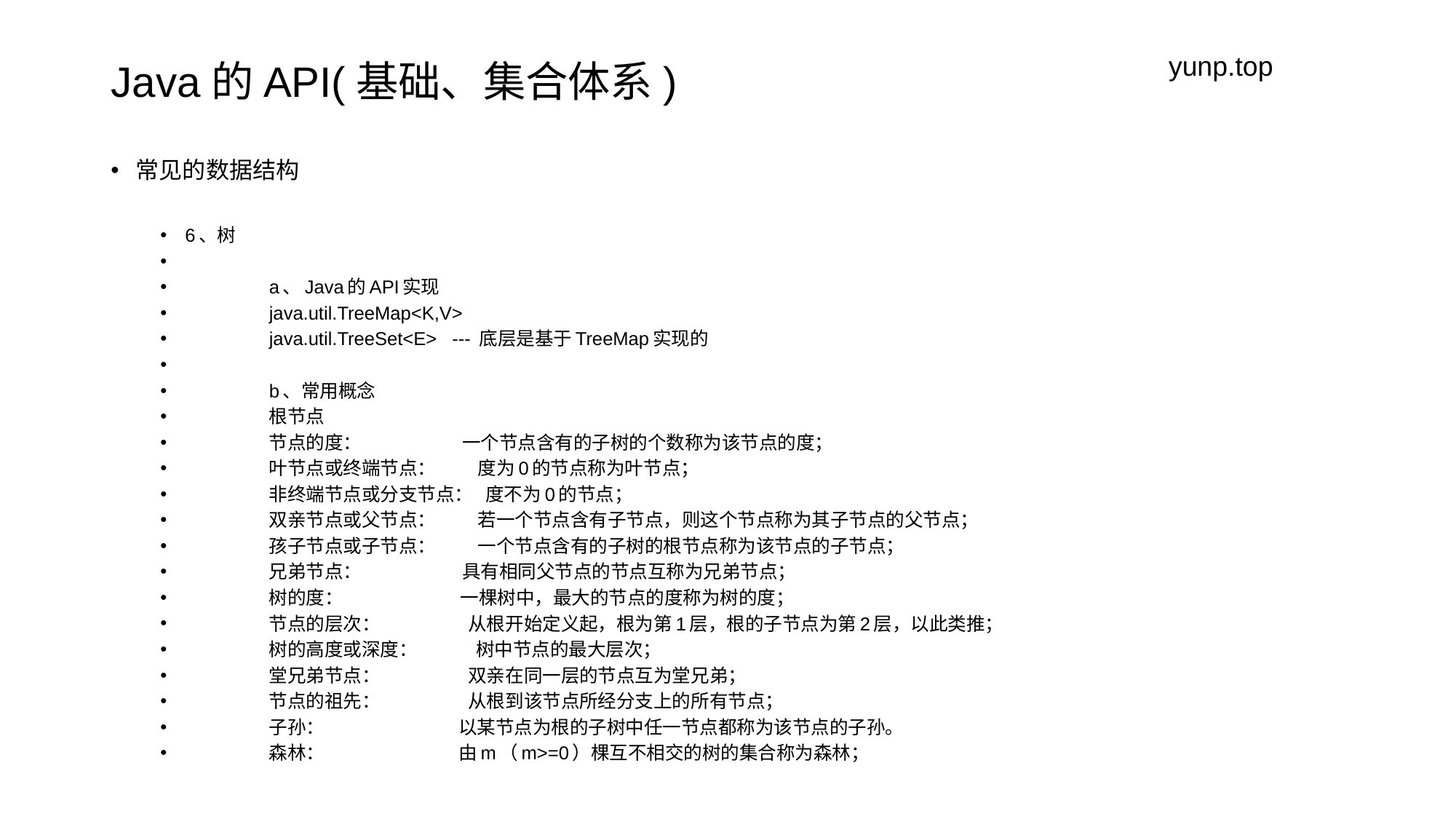

# Java的API(基础、集合体系)
yunp.top
常见的数据结构

6、树

	a、Java的API实现
		java.util.TreeMap<K,V>
		java.util.TreeSet<E>   --- 底层是基于TreeMap实现的

	b、常用概念
		根节点
		节点的度：                        一个节点含有的子树的个数称为该节点的度；
		叶节点或终端节点：          度为0的节点称为叶节点；
		非终端节点或分支节点：   度不为0的节点；
		双亲节点或父节点：          若一个节点含有子节点，则这个节点称为其子节点的父节点；
		孩子节点或子节点：          一个节点含有的子树的根节点称为该节点的子节点；
		兄弟节点：                        具有相同父节点的节点互称为兄弟节点；
		树的度：                            一棵树中，最大的节点的度称为树的度；
		节点的层次：                     从根开始定义起，根为第1层，根的子节点为第2层，以此类推；
		树的高度或深度：              树中节点的最大层次；
		堂兄弟节点：                     双亲在同一层的节点互为堂兄弟；
		节点的祖先：                     从根到该节点所经分支上的所有节点；
		子孙：                                以某节点为根的子树中任一节点都称为该节点的子孙。
		森林：                                由m（m>=0）棵互不相交的树的集合称为森林；